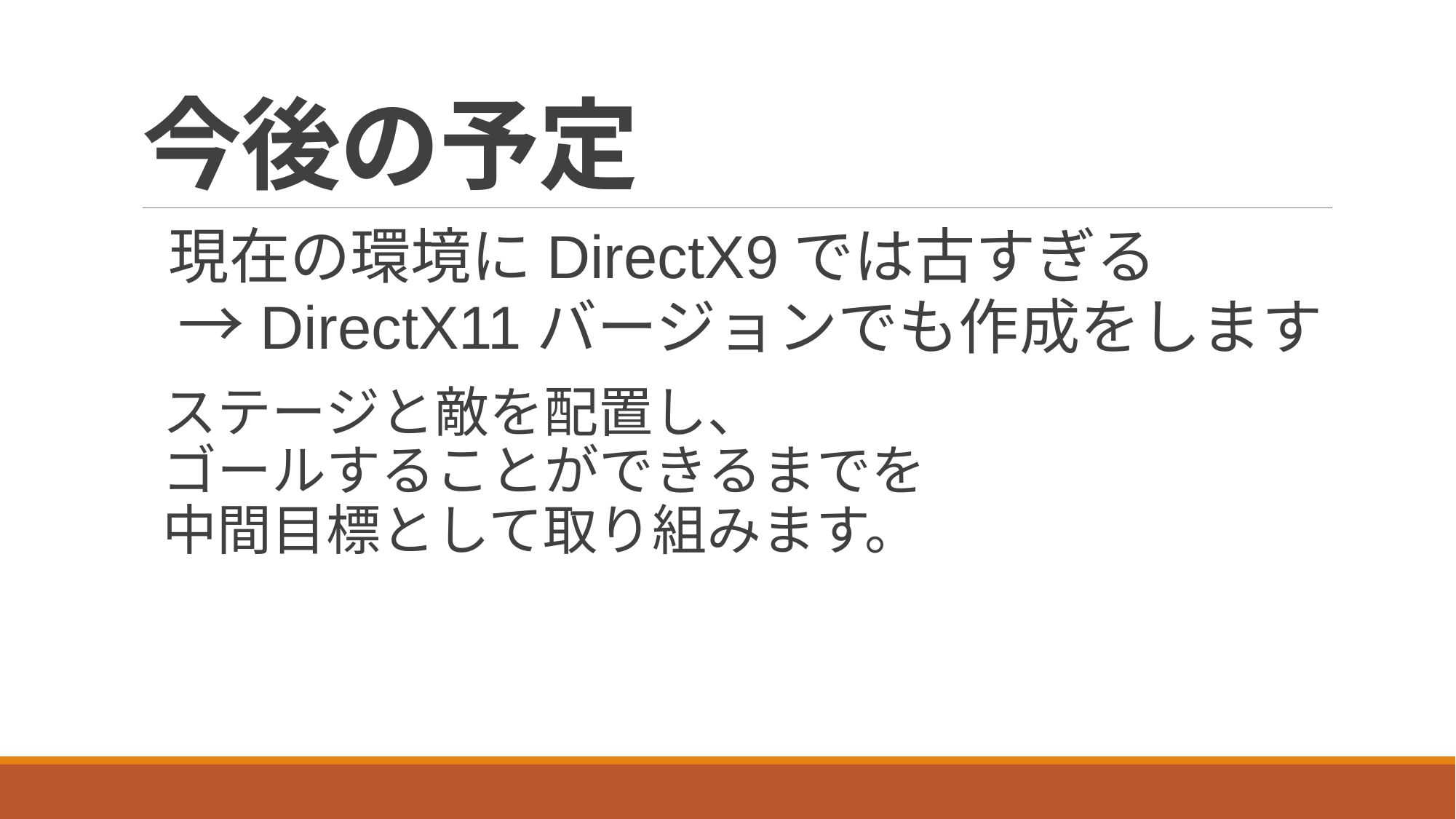

# 今後の予定
　現在の環境にDirectX9では古すぎる
　 →DirectX11バージョンでも作成をします
　ステージと敵を配置し、
　ゴールすることができるまでを
　中間目標として取り組みます。